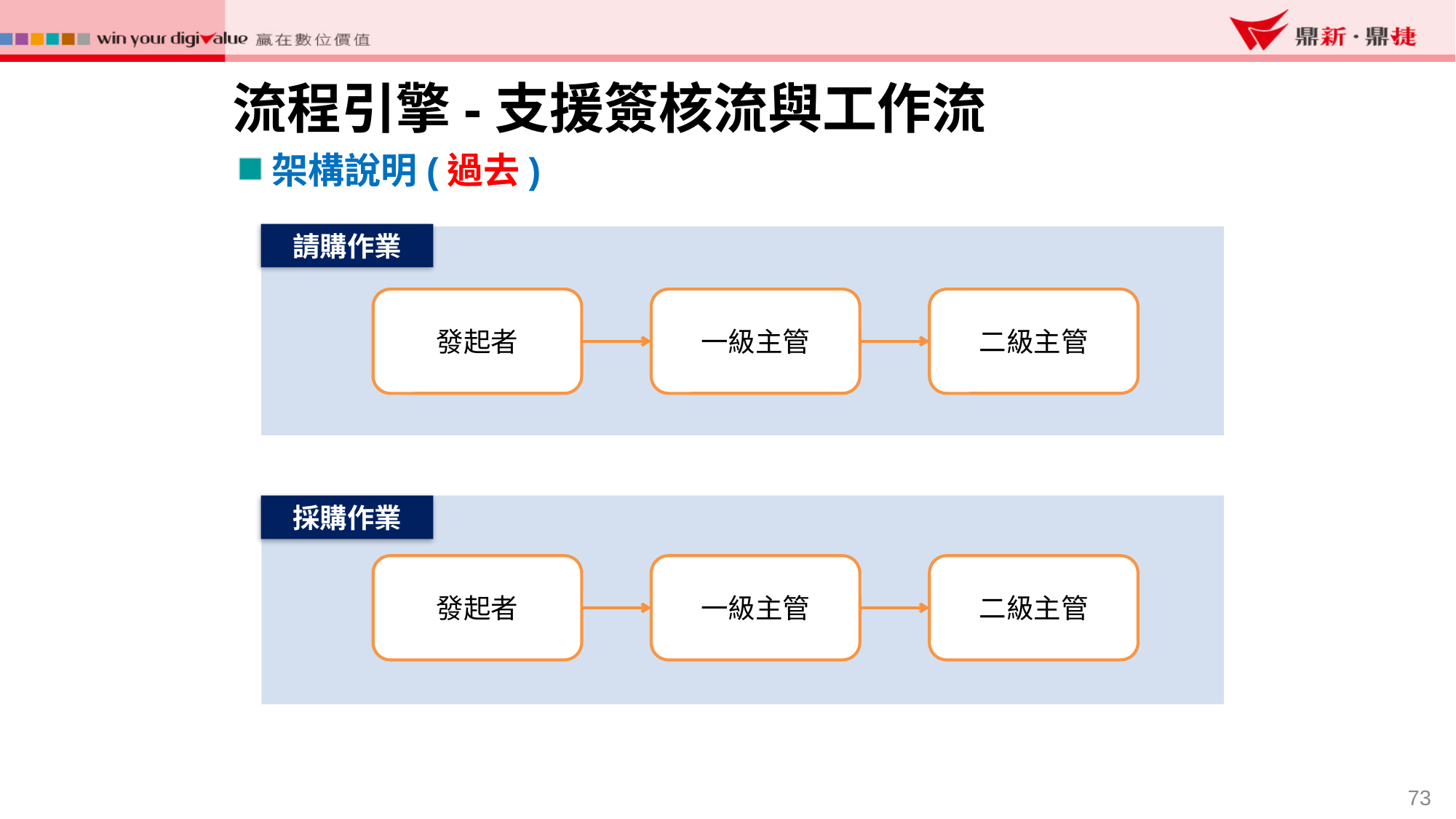

流程引擎-支援簽核流與工作流
架構說明(過去)
請購作業

發起者
一級主管
二級主管
採購作業

發起者
一級主管
二級主管
73